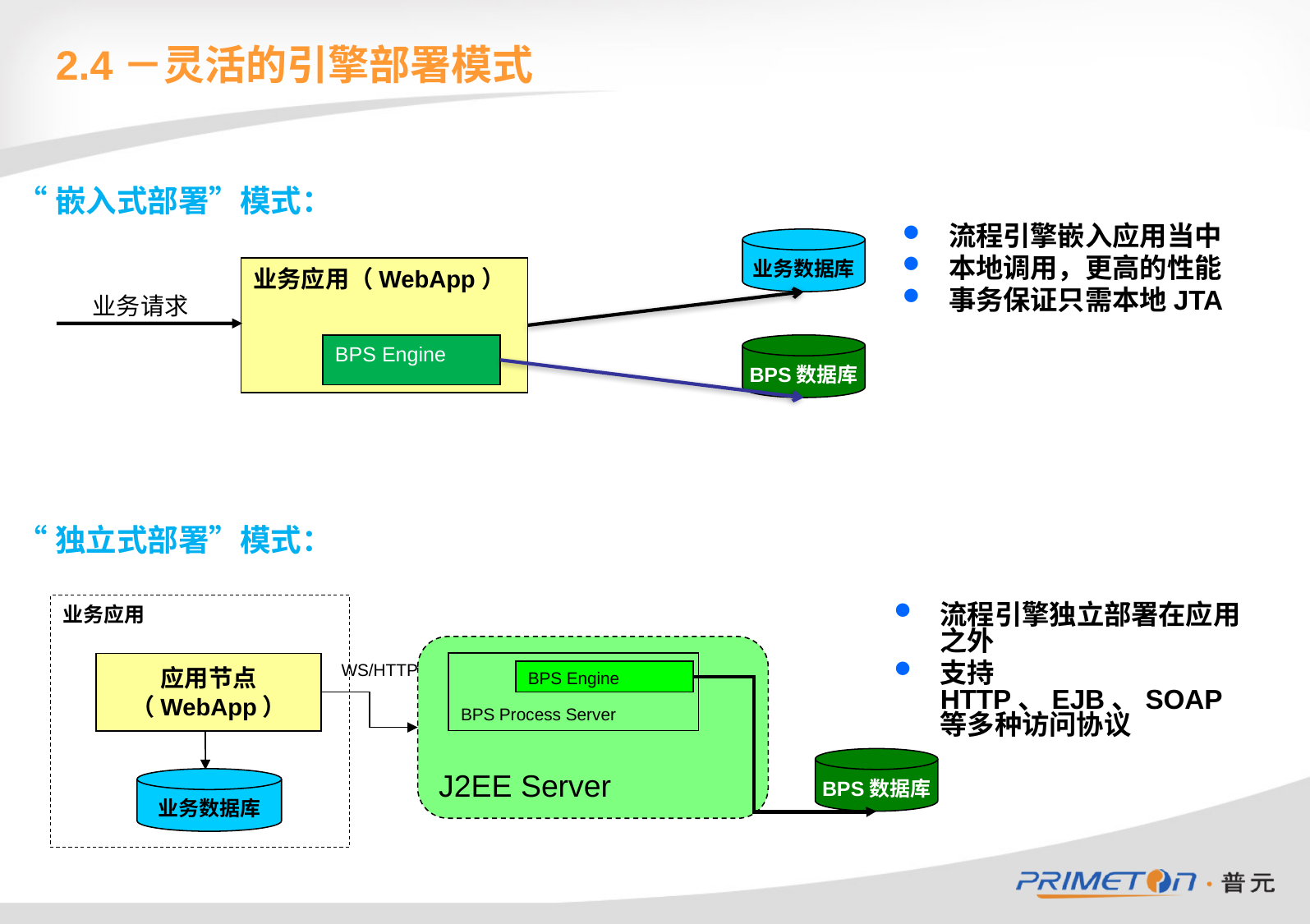

2.4－灵活的引擎部署模式
“嵌入式部署”模式：
流程引擎嵌入应用当中
本地调用，更高的性能
事务保证只需本地JTA

业务数据库
业务应用（WebApp）
业务请求

BPS数据库
BPS Engine
“独立式部署”模式：
业务应用
流程引擎独立部署在应用之外
支持HTTP、EJB、SOAP等多种访问协议
J2EE Server
应用节点
（WebApp）
BPS Process Server
WS/HTTP
BPS Engine

BPS数据库
业务数据库